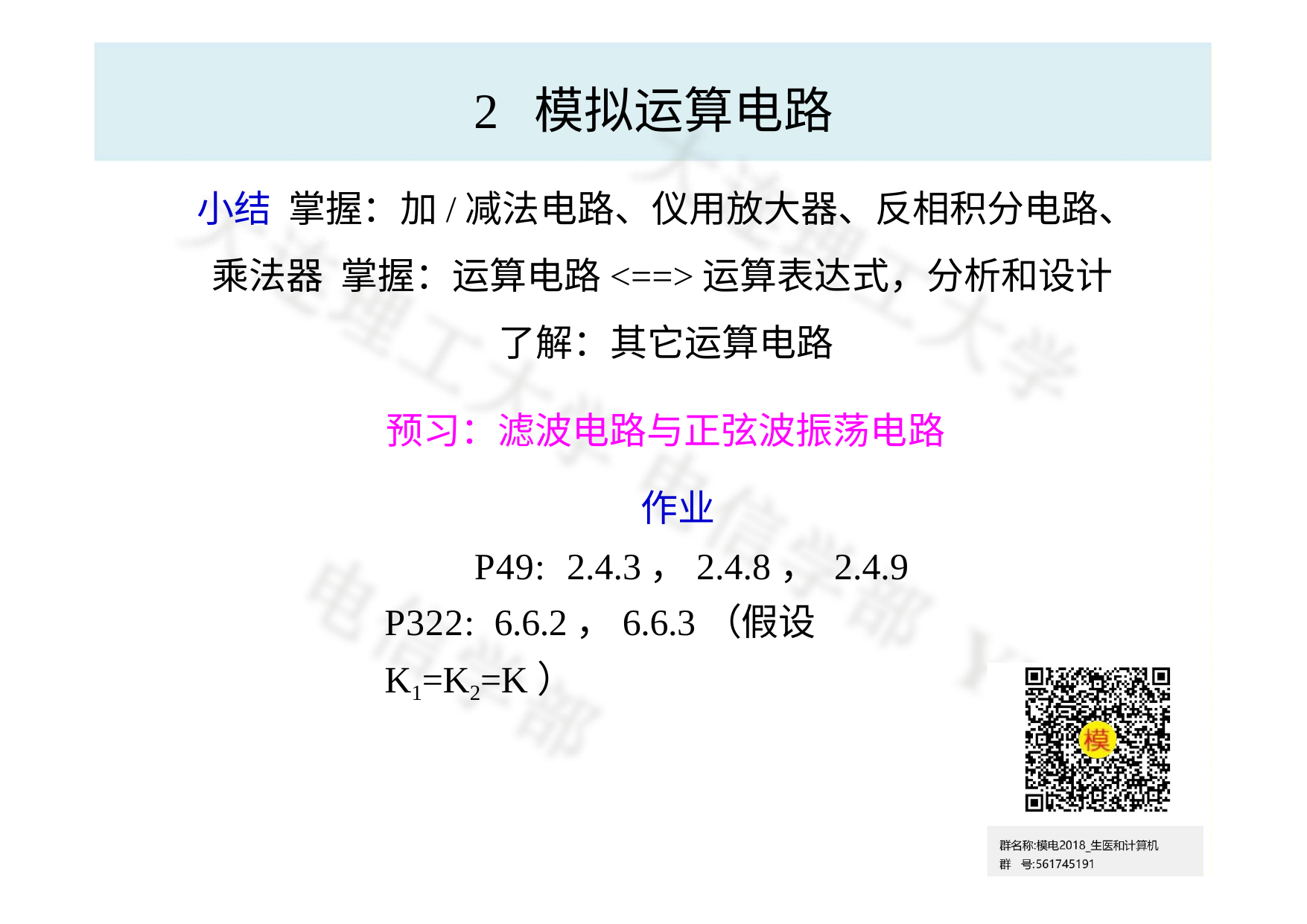

# 2 模拟运算电路
小结  掌握：加/减法电路、仪用放大器、反相积分电路、乘法器  掌握：运算电路<==>运算表达式，分析和设计  了解：其它运算电路

预习：滤波电路与正弦波振荡电路
作业
P49: 2.4.3，2.4.8， 2.4.9  P322: 6.6.2，6.6.3（假设K1=K2=K）

24